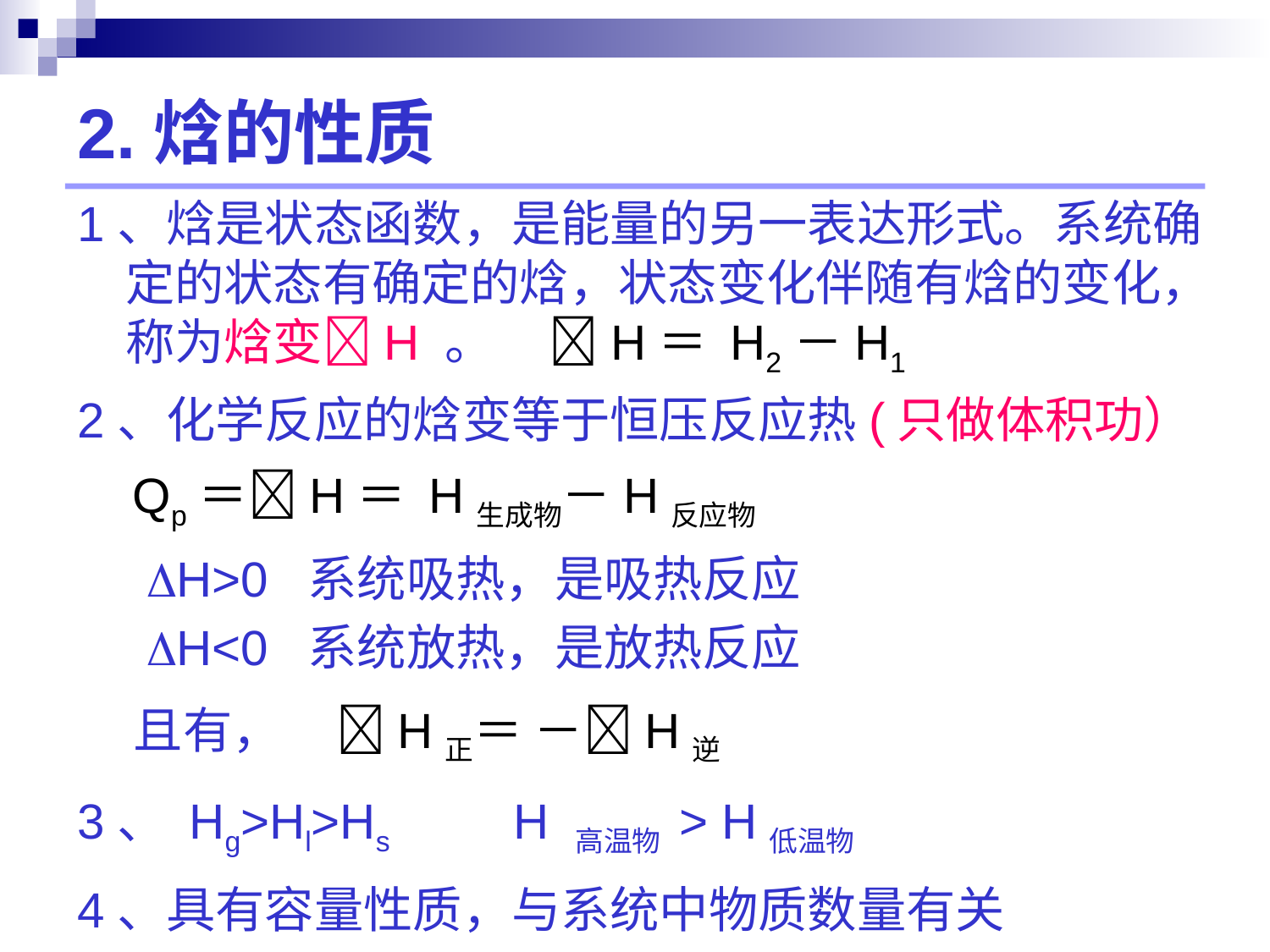

# 2.焓的性质
1、焓是状态函数，是能量的另一表达形式。系统确定的状态有确定的焓，状态变化伴随有焓的变化，称为焓变ΔH 。     ΔH＝ H2－H1
2、化学反应的焓变等于恒压反应热(只做体积功）
    Qp＝ΔH＝ H生成物－H反应物
     ΔH>0  系统吸热，是吸热反应
     ΔH<0  系统放热，是放热反应
    且有，     ΔH正＝ －ΔH逆
3、 Hg>Hl>Hs         H 高温物 > H低温物
4、具有容量性质，与系统中物质数量有关